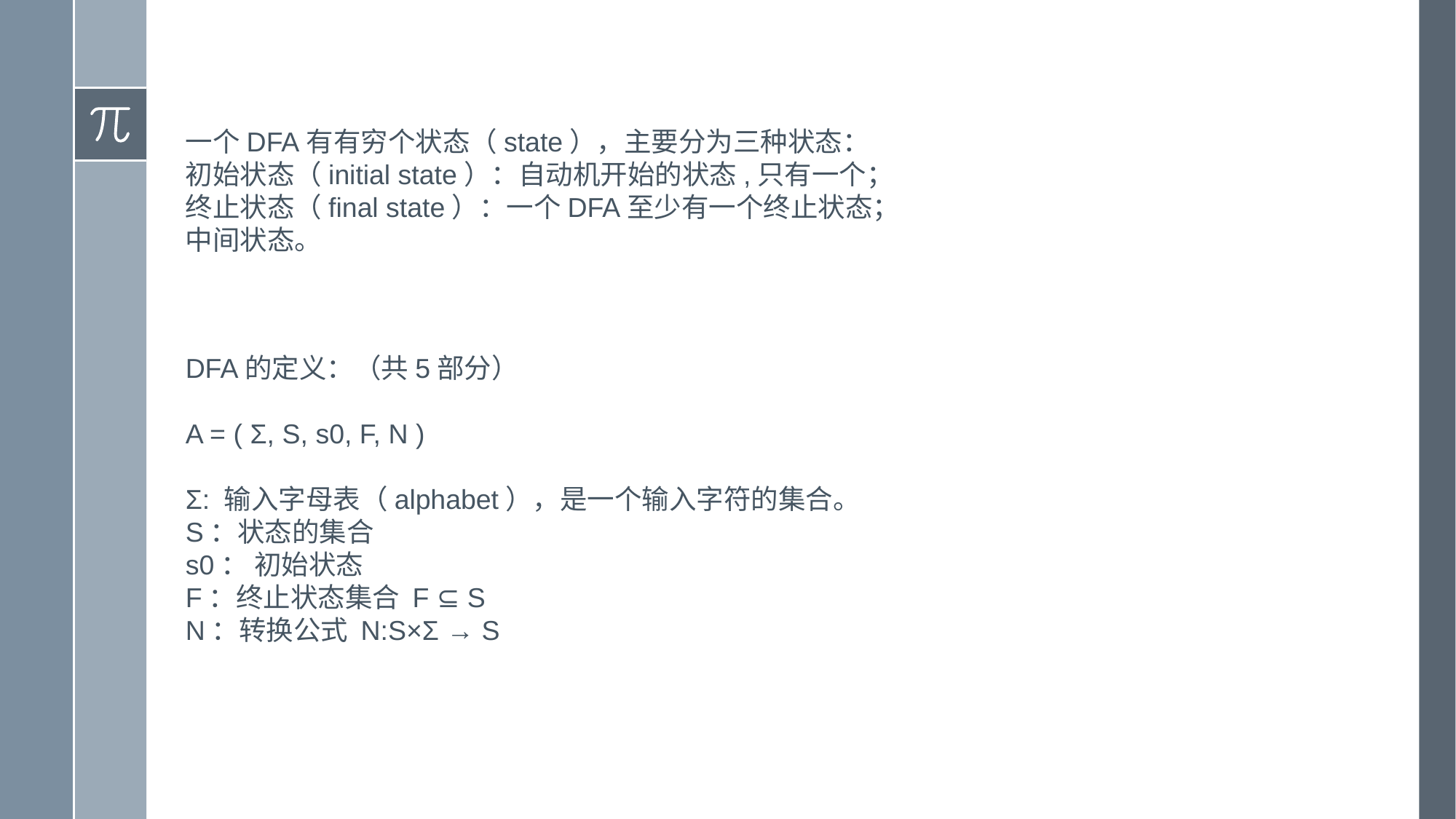

一个DFA有有穷个状态（state），主要分为三种状态：
初始状态（initial state）：自动机开始的状态,只有一个；
终止状态（final state）：一个DFA至少有一个终止状态；
中间状态。
DFA的定义：（共5部分）

A = ( Σ, S, s0, F, N )

Σ: 输入字母表（alphabet），是一个输入字符的集合。
S：状态的集合
s0： 初始状态
F：终止状态集合 F ⊆ S
N：转换公式 N:S×Σ → S